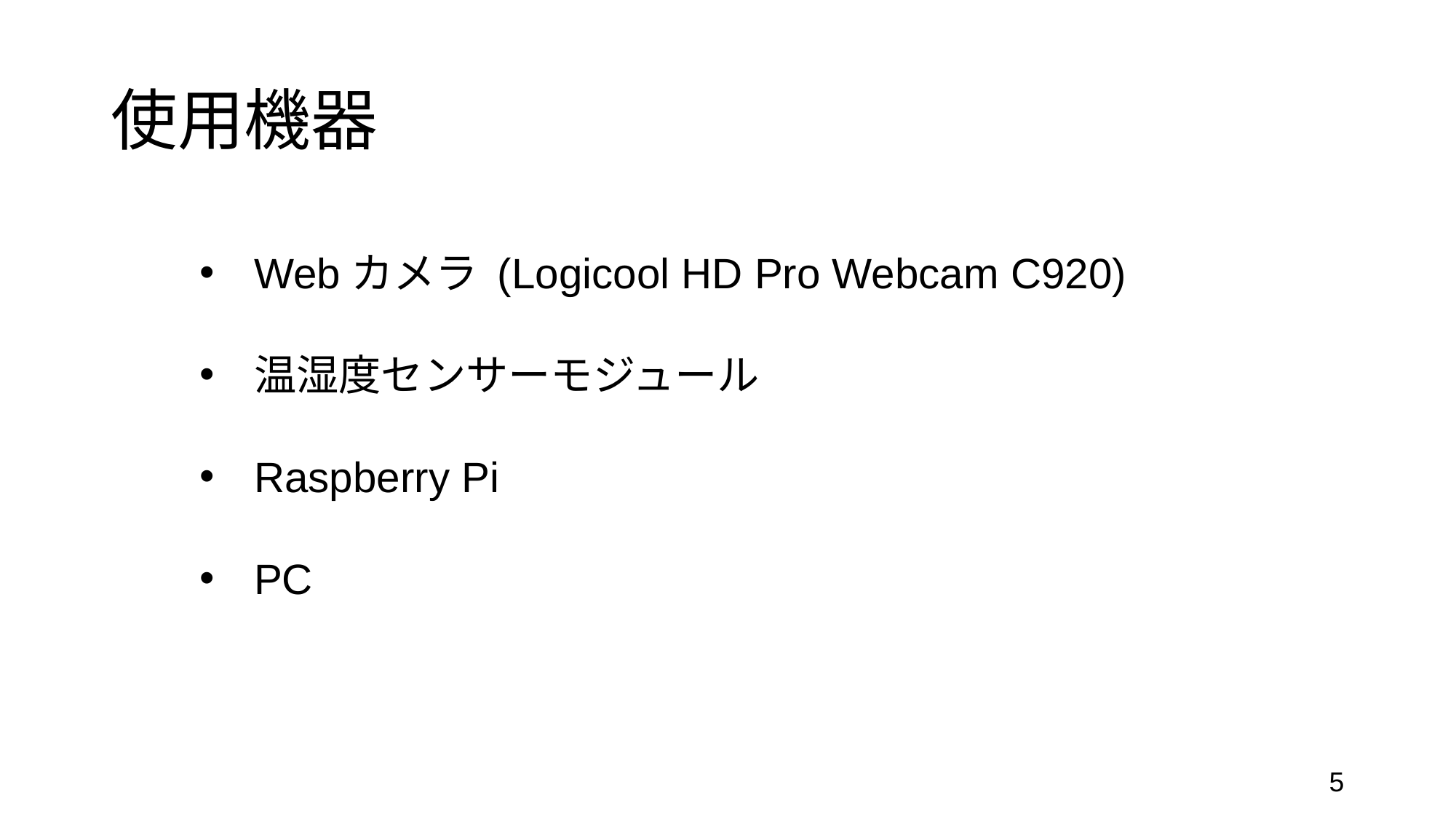

# 使用機器
Webカメラ (Logicool HD Pro Webcam C920)

温湿度センサーモジュール

Raspberry Pi

PC
5